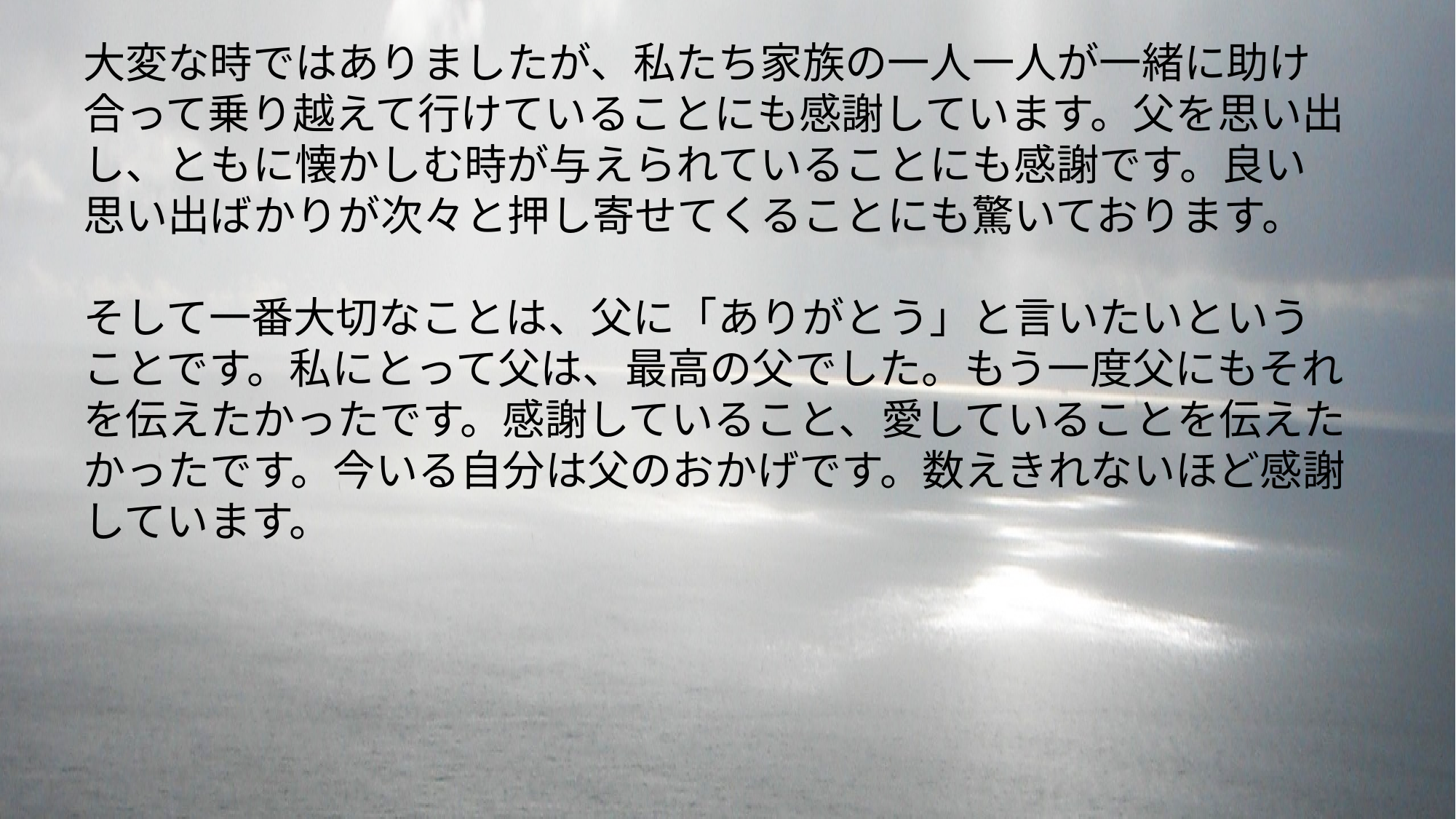

大変な時ではありましたが、私たち家族の一人一人が一緒に助け合って乗り越えて行けていることにも感謝しています。父を思い出し、ともに懐かしむ時が与えられていることにも感謝です。良い思い出ばかりが次々と押し寄せてくることにも驚いております。

そして一番大切なことは、父に「ありがとう」と言いたいということです。私にとって父は、最高の父でした。もう一度父にもそれを伝えたかったです。感謝していること、愛していることを伝えたかったです。今いる自分は父のおかげです。数えきれないほど感謝しています。